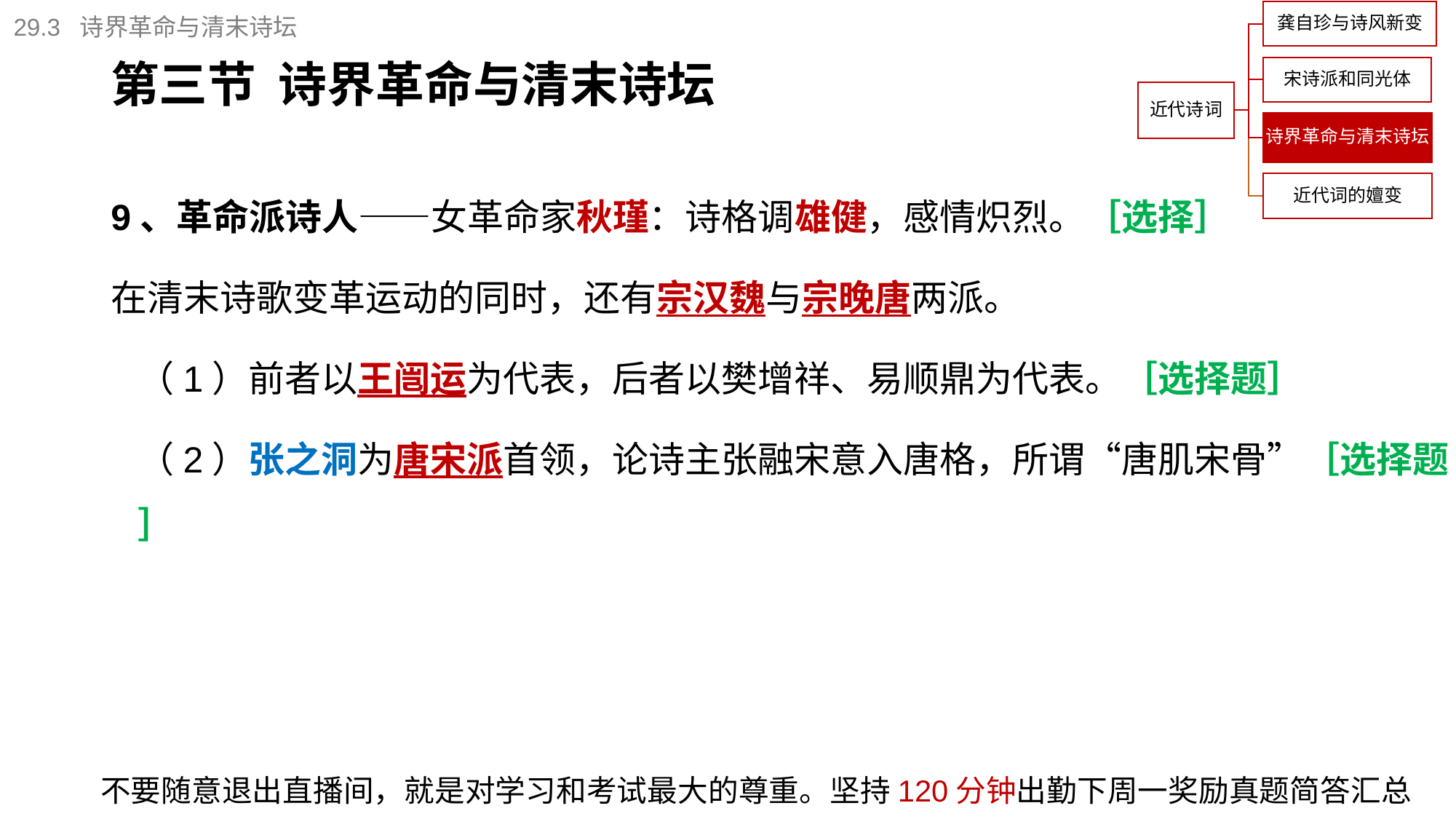

近代诗词
龚自珍与诗风新变
宋诗派和同光体
诗界革命与清末诗坛
近代词的嬗变
29.3  诗界革命与清末诗坛
# 第三节  诗界革命与清末诗坛
9、革命派诗人——女革命家秋瑾：诗格调雄健，感情炽烈。［选择］
在清末诗歌变革运动的同时，还有宗汉魏与宗晚唐两派。
（1）前者以王闿运为代表，后者以樊增祥、易顺鼎为代表。［选择题］
（2）张之洞为唐宋派首领，论诗主张融宋意入唐格，所谓“唐肌宋骨”［选择题］